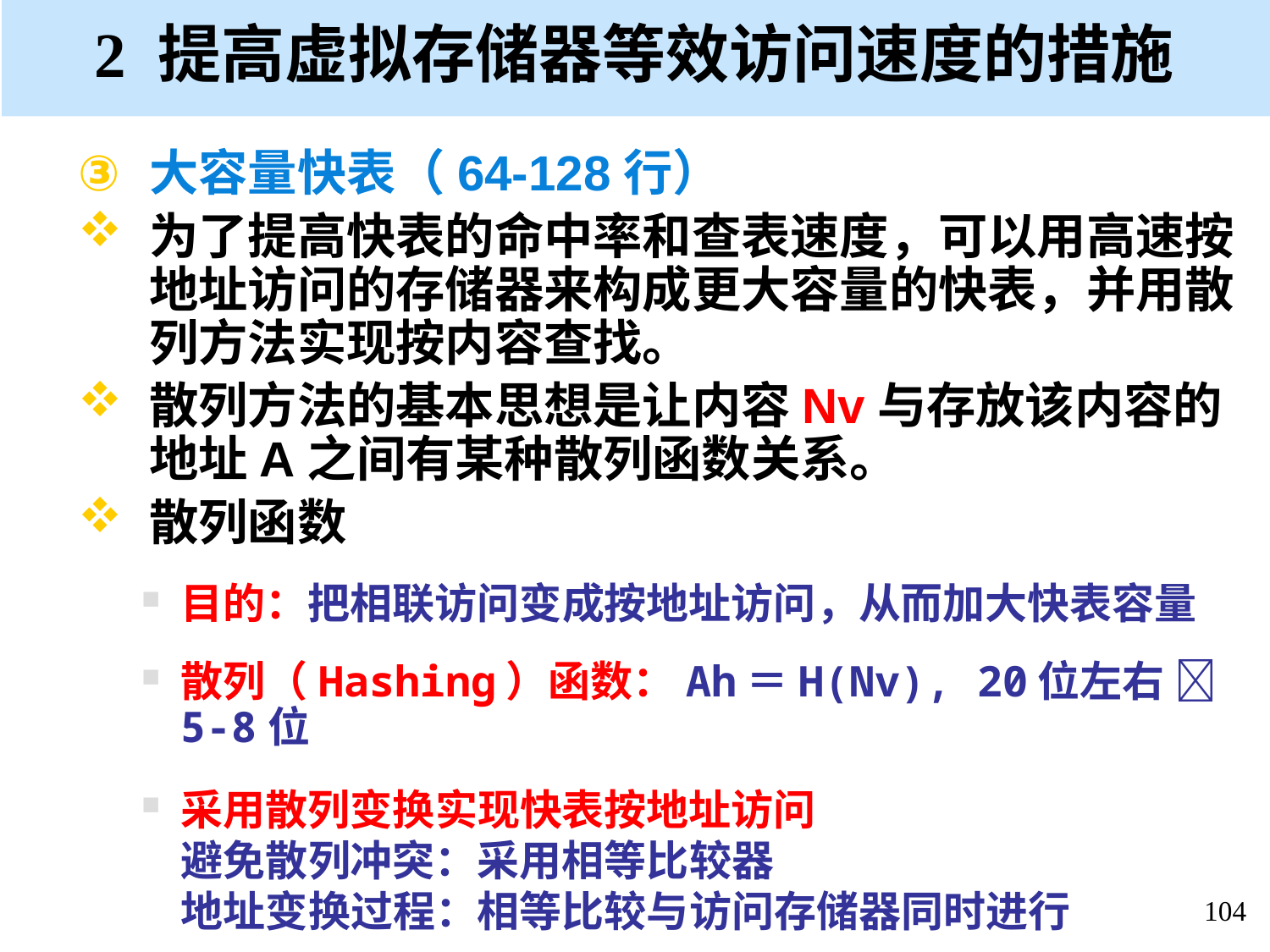

# 2 提高虚拟存储器等效访问速度的措施
大容量快表（64-128行）
为了提高快表的命中率和查表速度，可以用高速按地址访问的存储器来构成更大容量的快表，并用散列方法实现按内容查找。
散列方法的基本思想是让内容Nv与存放该内容的地址A之间有某种散列函数关系。
散列函数
目的：把相联访问变成按地址访问，从而加大快表容量
散列（Hashing）函数：Ah＝H(Nv), 20位左右 ⇒ 5-8位
采用散列变换实现快表按地址访问
避免散列冲突：采用相等比较器
地址变换过程：相等比较与访问存储器同时进行